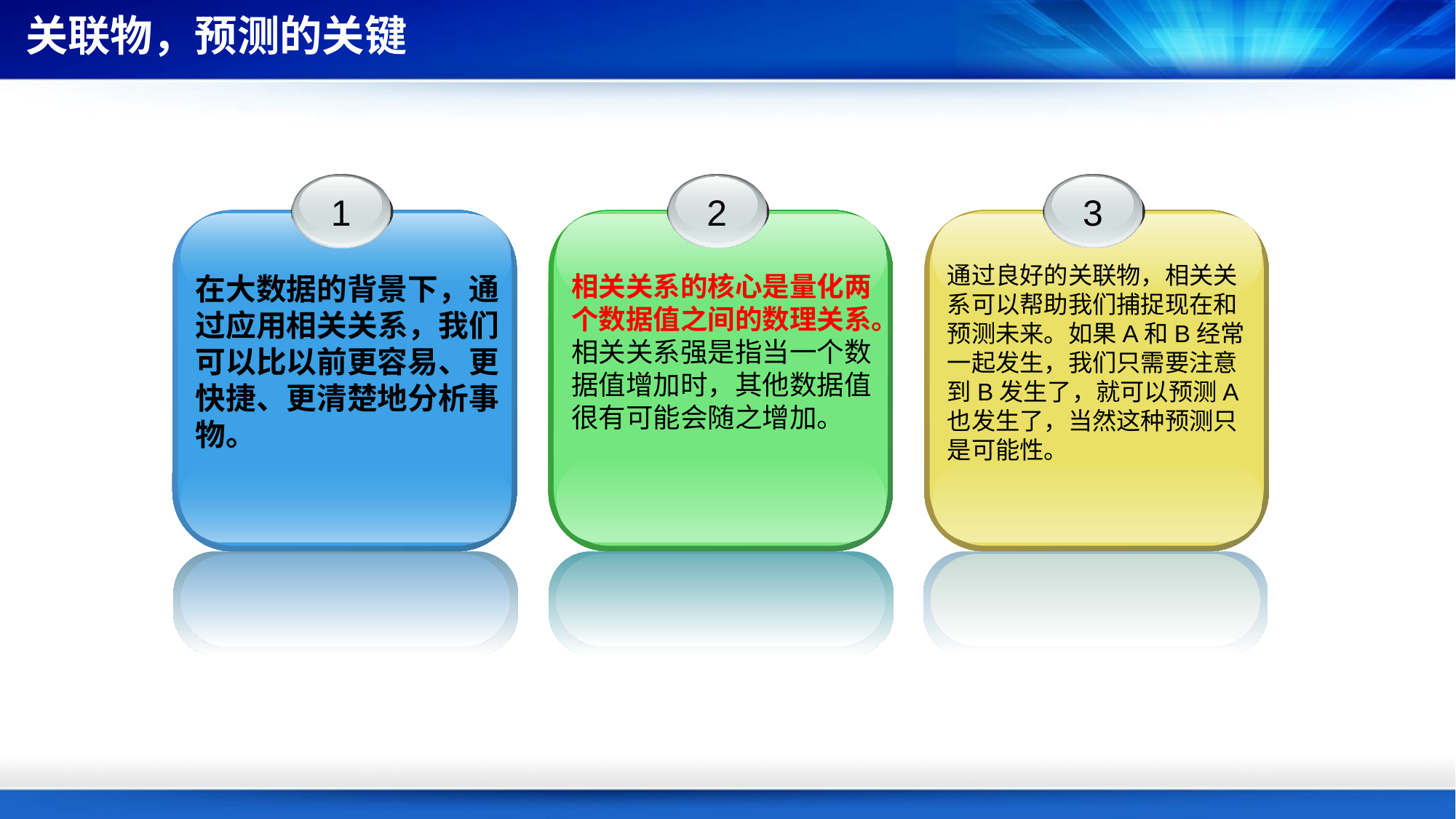

# 关联物，预测的关键

1

在大数据的背景下，通过应用相关关系，我们可以比以前更容易、更快捷、更清楚地分析事物。

2

相关关系的核心是量化两个数据值之间的数理关系。相关关系强是指当一个数据值增加时，其他数据值很有可能会随之增加。

3

通过良好的关联物，相关关系可以帮助我们捕捉现在和预测未来。如果A和B经常一起发生，我们只需要注意到B发生了，就可以预测A也发生了，当然这种预测只是可能性。